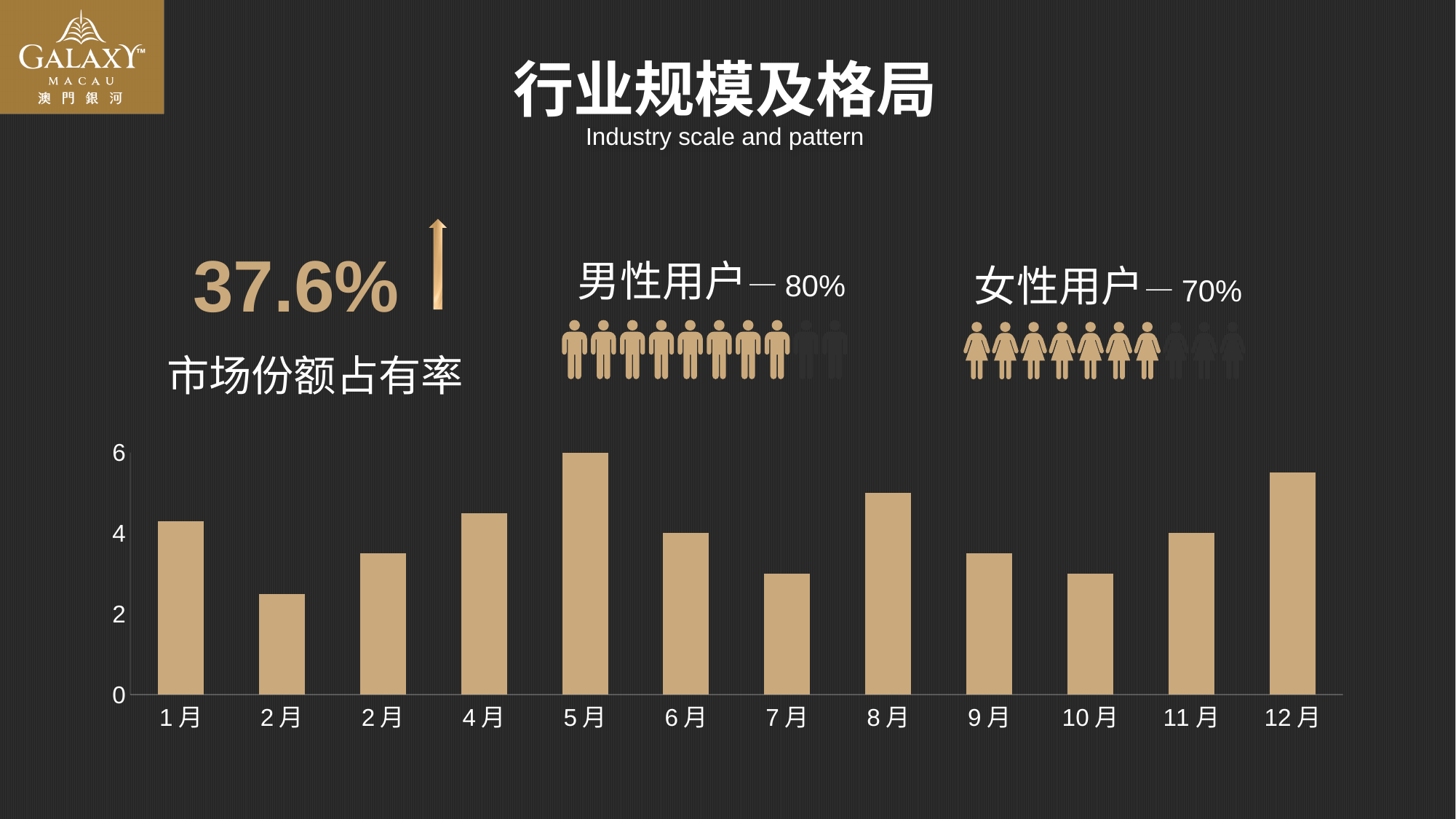

行业规模及格局
Industry scale and pattern
37.6%

市场份额占有率
男性用户—80%
女性用户—70%

### Chart

| Category | 系列 1 |
|---|---|
| 1月 | 4.3 |
| 2月 | 2.5 |
| 2月 | 3.5 |
| 4月 | 4.5 |
| 5月 | 6.0 |
| 6月 | 4.0 |
| 7月 | 3.0 |
| 8月 | 5.0 |
| 9月 | 3.5 |
| 10月 | 3.0 |
| 11月 | 4.0 |
| 12月 | 5.5 |